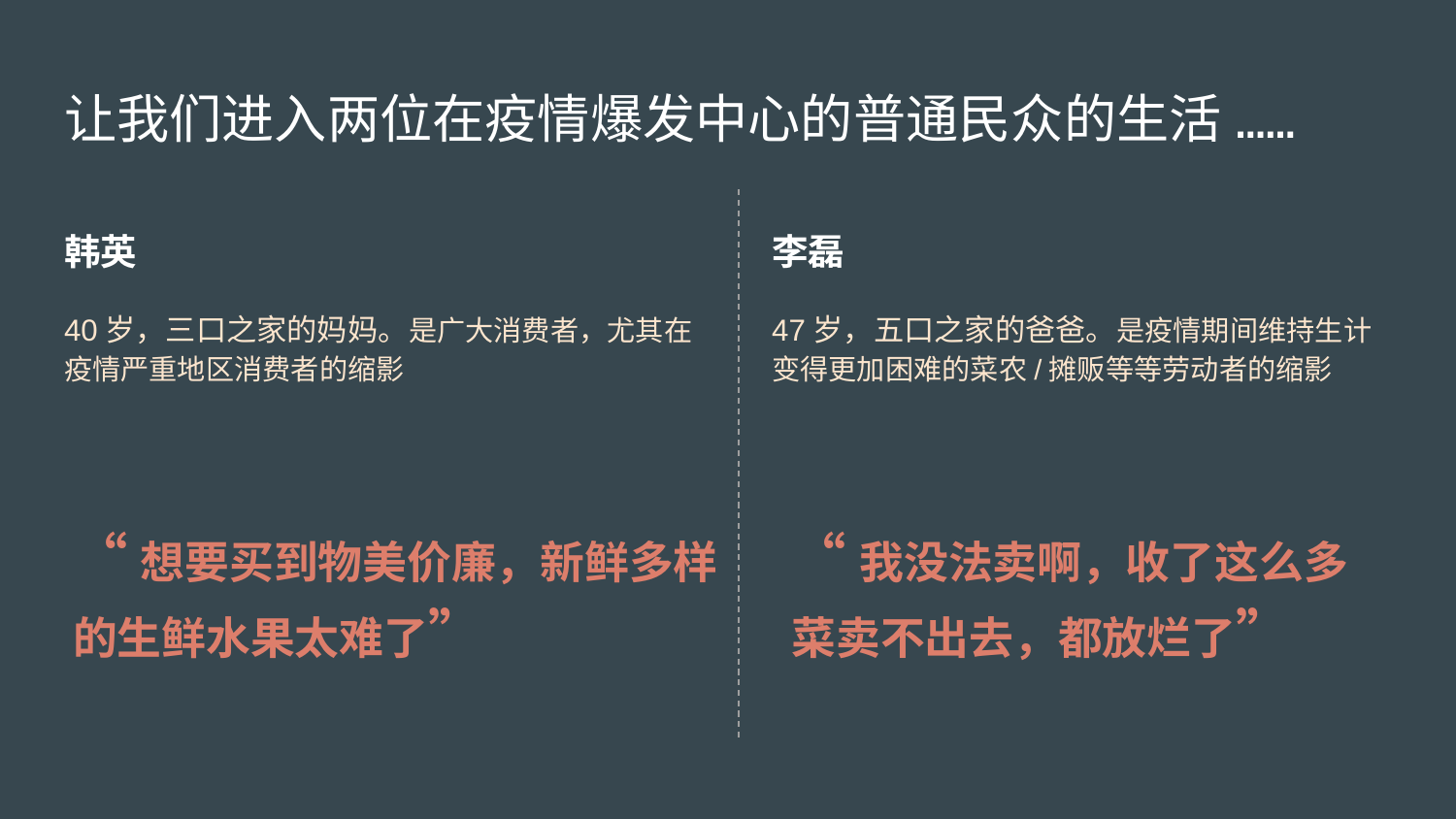

# 让我们进入两位在疫情爆发中心的普通民众的生活......
韩英
40岁，三口之家的妈妈。是广大消费者，尤其在疫情严重地区消费者的缩影

李磊
47岁，五口之家的爸爸。是疫情期间维持生计变得更加困难的菜农/摊贩等等劳动者的缩影

“想要买到物美价廉，新鲜多样的生鲜水果太难了”
“我没法卖啊，收了这么多菜卖不出去，都放烂了”